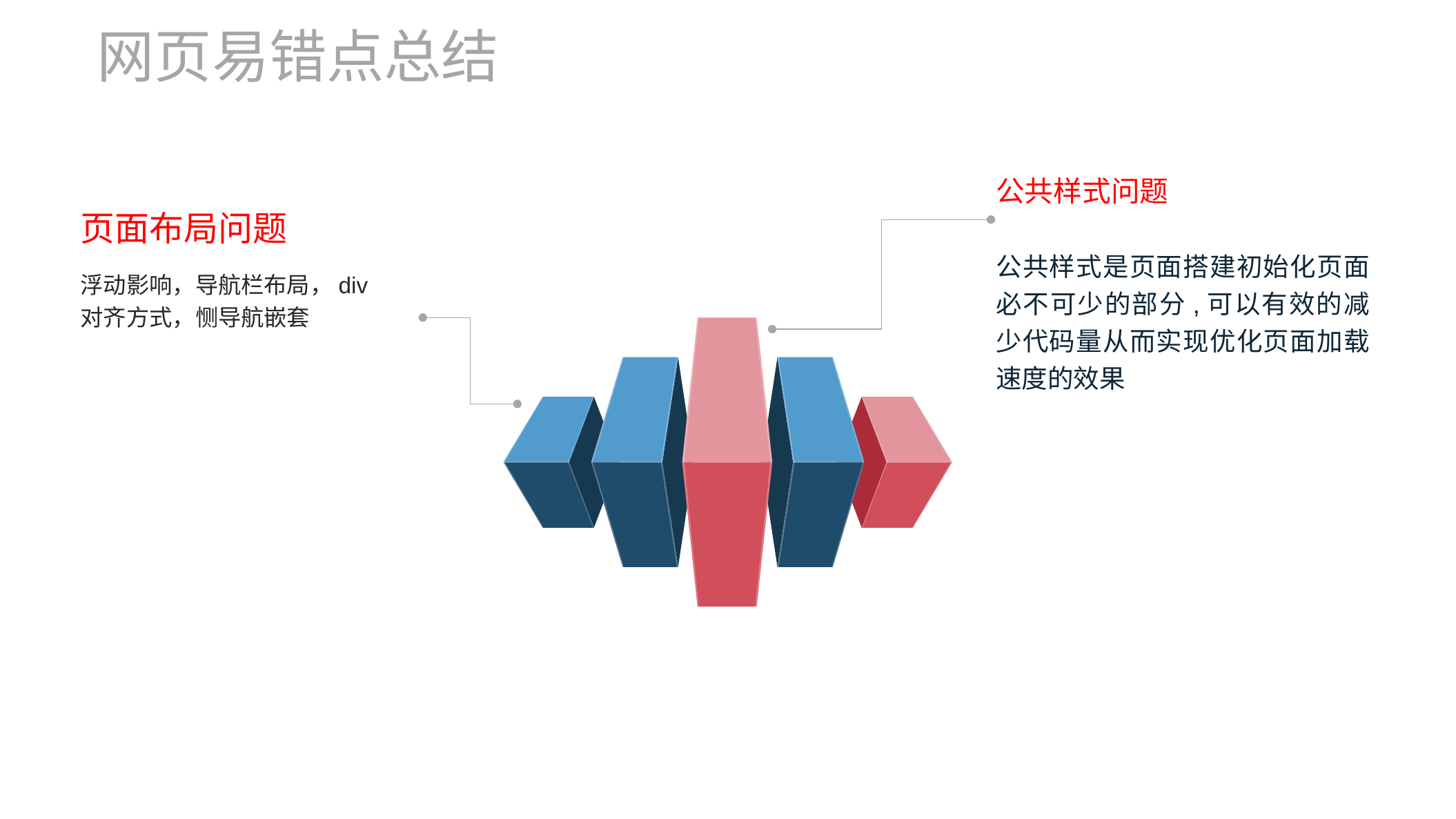

网页易错点总结
公共样式问题

公共样式是页面搭建初始化页面必不可少的部分,可以有效的减少代码量从而实现优化页面加载速度的效果
页面布局问题

浮动影响，导航栏布局，div对齐方式，恻导航嵌套